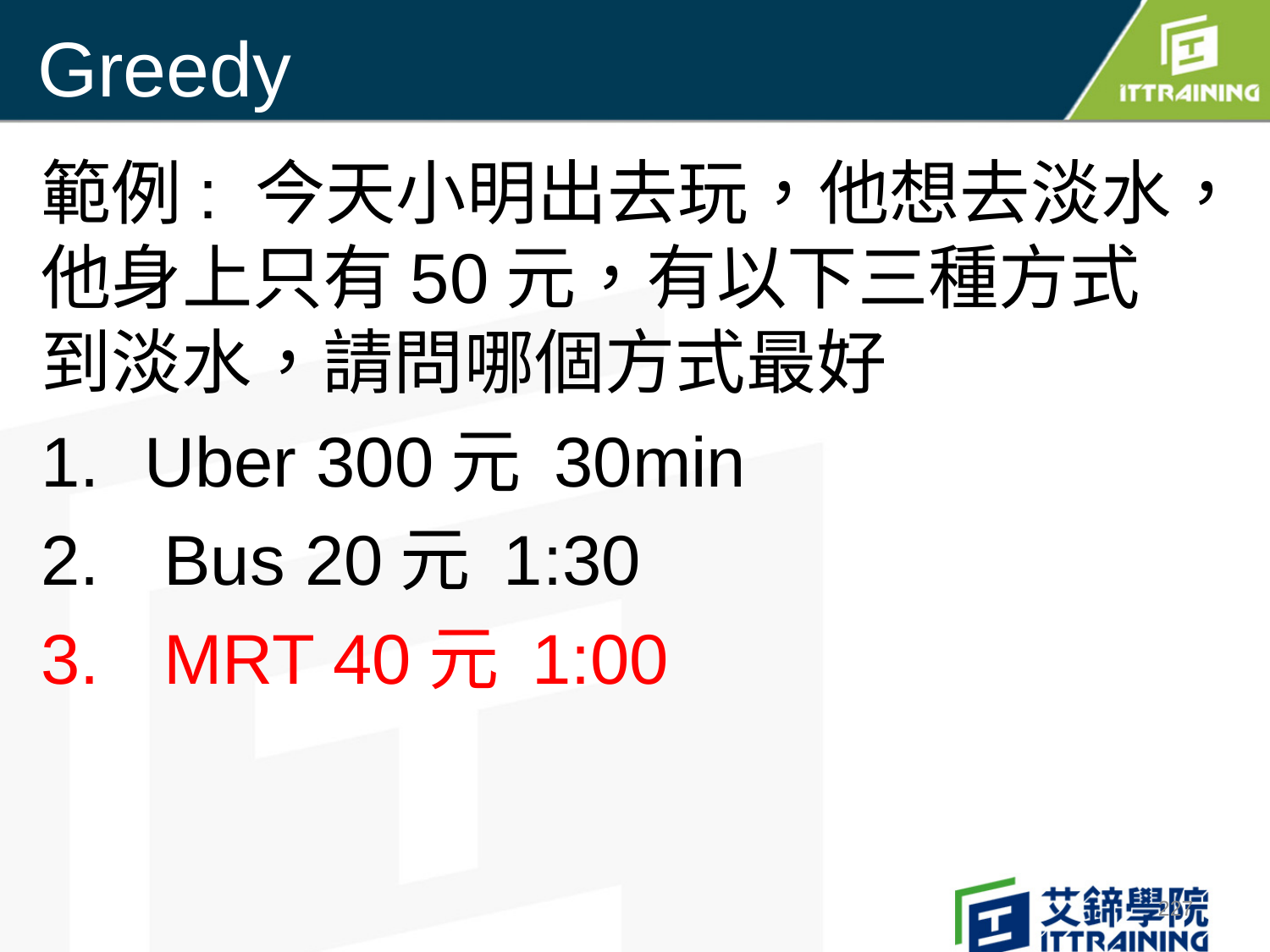

# Greedy
範例: 今天小明出去玩，他想去淡水，他身上只有50元，有以下三種方式到淡水，請問哪個方式最好
Uber 300元 30min
 Bus 20元 1:30
 MRT 40元 1:00
227